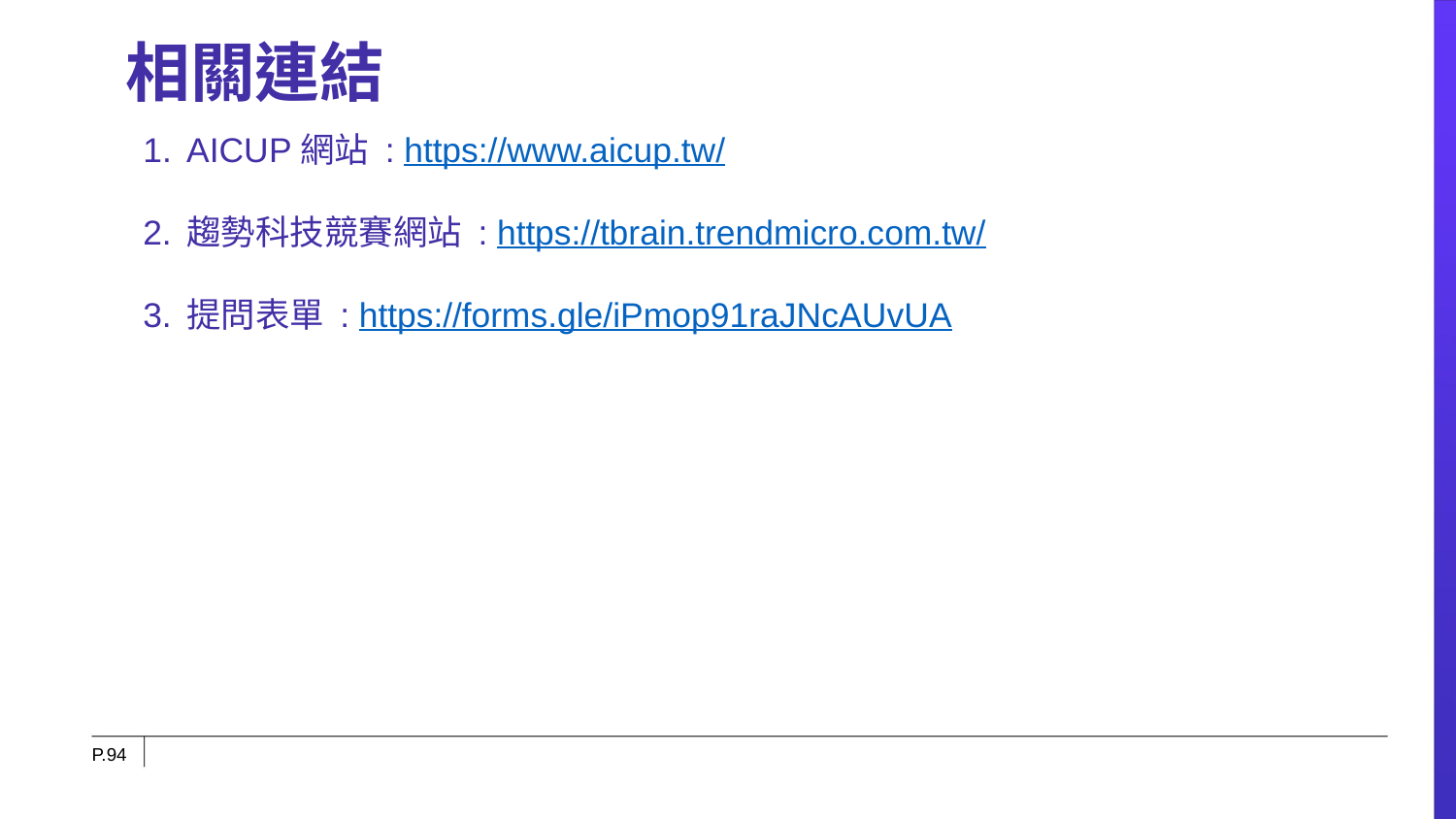

# 相關連結

AICUP網站 : https://www.aicup.tw/

趨勢科技競賽網站 : https://tbrain.trendmicro.com.tw/

提問表單 : https://forms.gle/iPmop91raJNcAUvUA

P.94